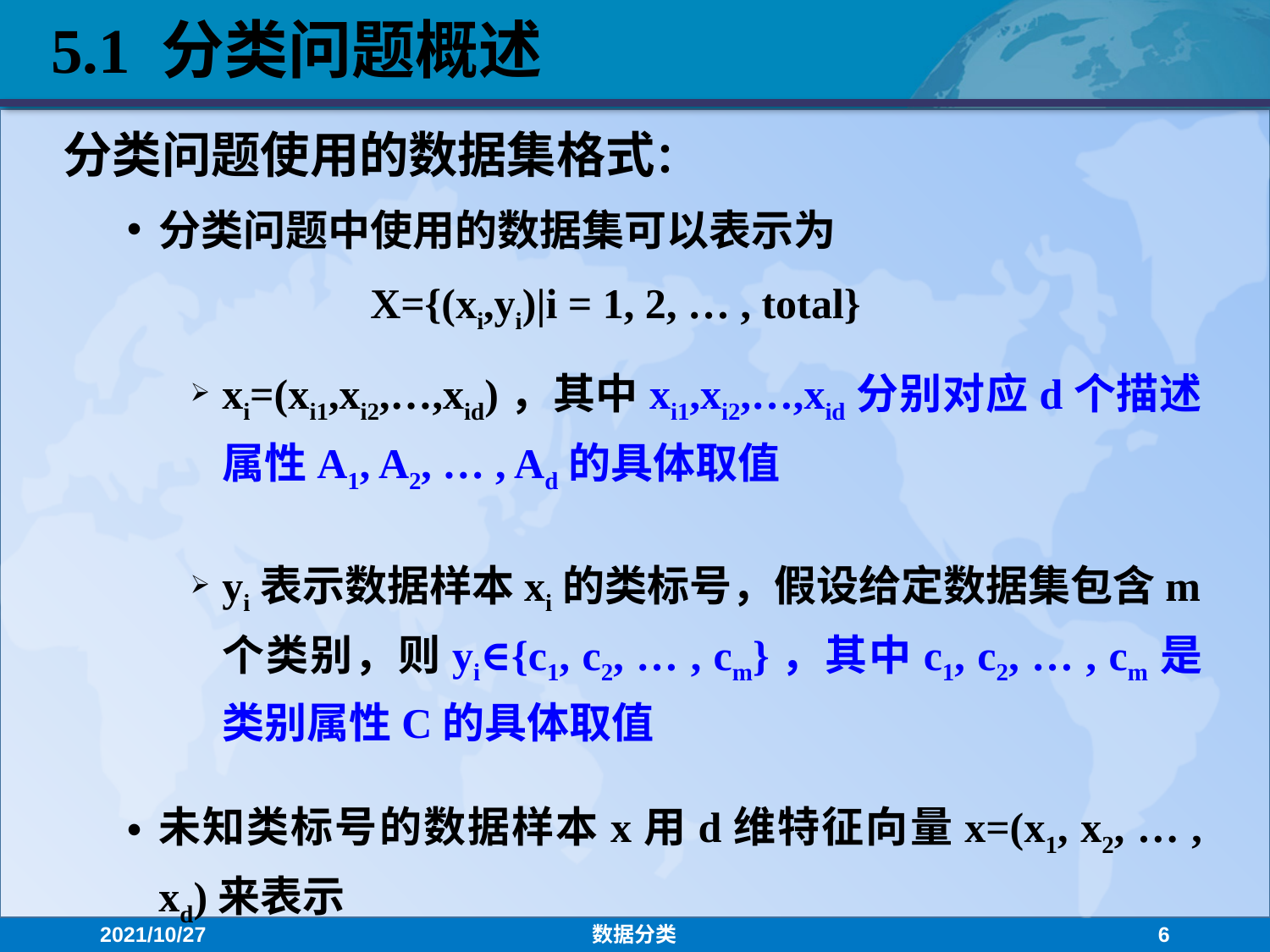

5.1 分类问题概述
分类问题使用的数据集格式：
分类问题中使用的数据集可以表示为
                       X={(xi,yi)|i = 1, 2, … , total}
xi=(xi1,xi2,…,xid)，其中xi1,xi2,…,xid分别对应d个描述属性A1, A2, … , Ad的具体取值
yi表示数据样本xi的类标号，假设给定数据集包含m个类别，则yi∈{c1, c2, … , cm}，其中c1, c2, … , cm是类别属性C的具体取值
未知类标号的数据样本x用d维特征向量x=(x1, x2, … , xd)来表示
2021/10/27
数据分类
6